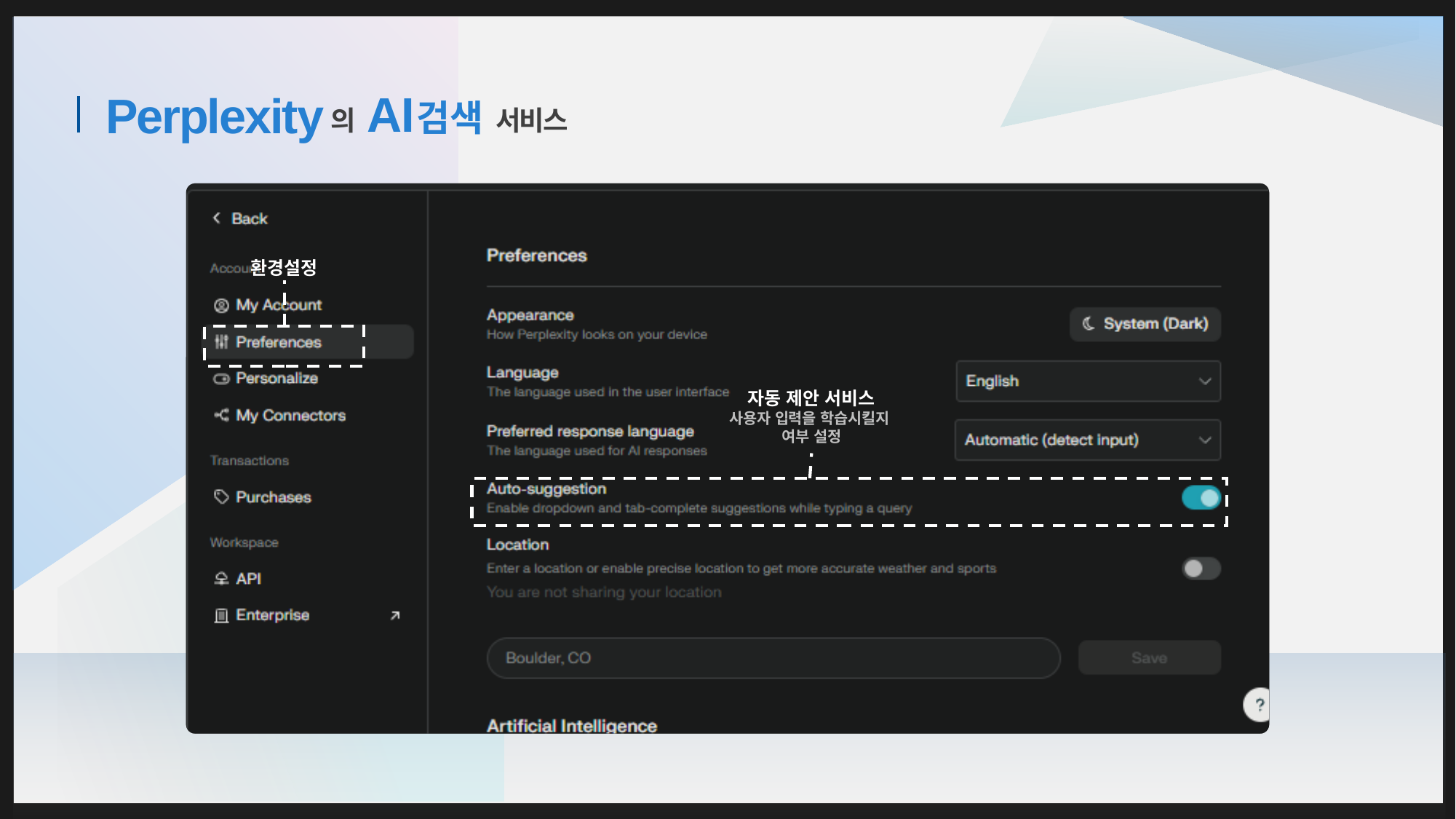

서비스
의
AI
검색
# Perplexity

환경설정

자동 제안 서비스
사용자 입력을 학습시킬지
여부 설정